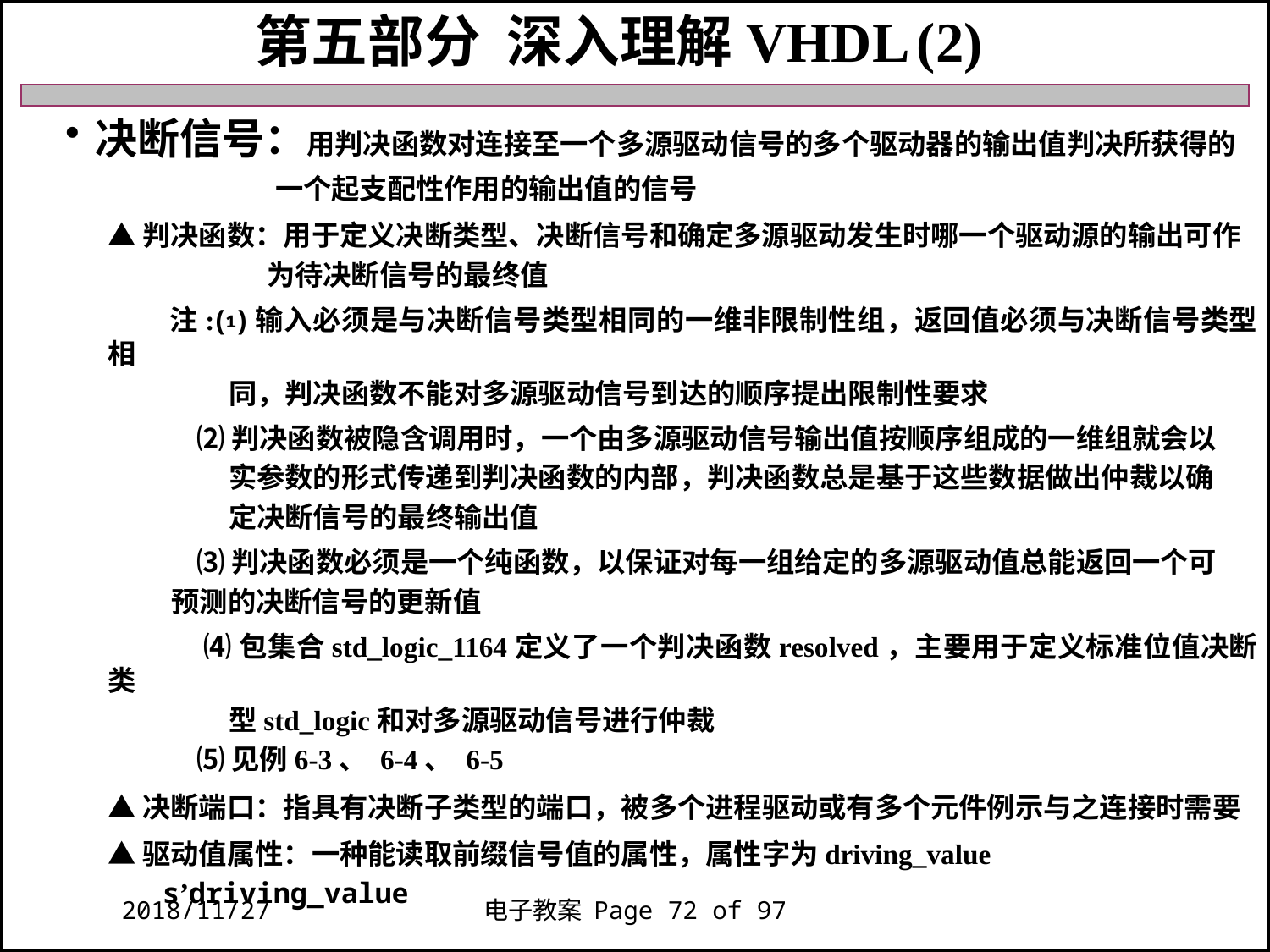

第五部分  深入理解VHDL (2)

决断信号：用判决函数对连接至一个多源驱动信号的多个驱动器的输出值判决所获得的
                                一个起支配性作用的输出值的信号
▲判决函数：用于定义决断类型、决断信号和确定多源驱动发生时哪一个驱动源的输出可作
                        为待决断信号的最终值
        注:⑴输入必须是与决断信号类型相同的一维非限制性组，返回值必须与决断信号类型相
                  同，判决函数不能对多源驱动信号到达的顺序提出限制性要求
              ⑵判决函数被隐含调用时，一个由多源驱动信号输出值按顺序组成的一维组就会以
                  实参数的形式传递到判决函数的内部，判决函数总是基于这些数据做出仲裁以确
                  定决断信号的最终输出值
              ⑶判决函数必须是一个纯函数，以保证对每一组给定的多源驱动值总能返回一个可
         预测的决断信号的更新值
              ⑷包集合std_logic_1164定义了一个判决函数resolved，主要用于定义标准位值决断类
                  型std_logic和对多源驱动信号进行仲裁
              ⑸见例6-3、 6-4、 6-5
▲决断端口：指具有决断子类型的端口，被多个进程驱动或有多个元件例示与之连接时需要
▲驱动值属性：一种能读取前缀信号值的属性，属性字为driving_value
       s’driving_value

2018/11/27
电子教案 Page 72 of 97